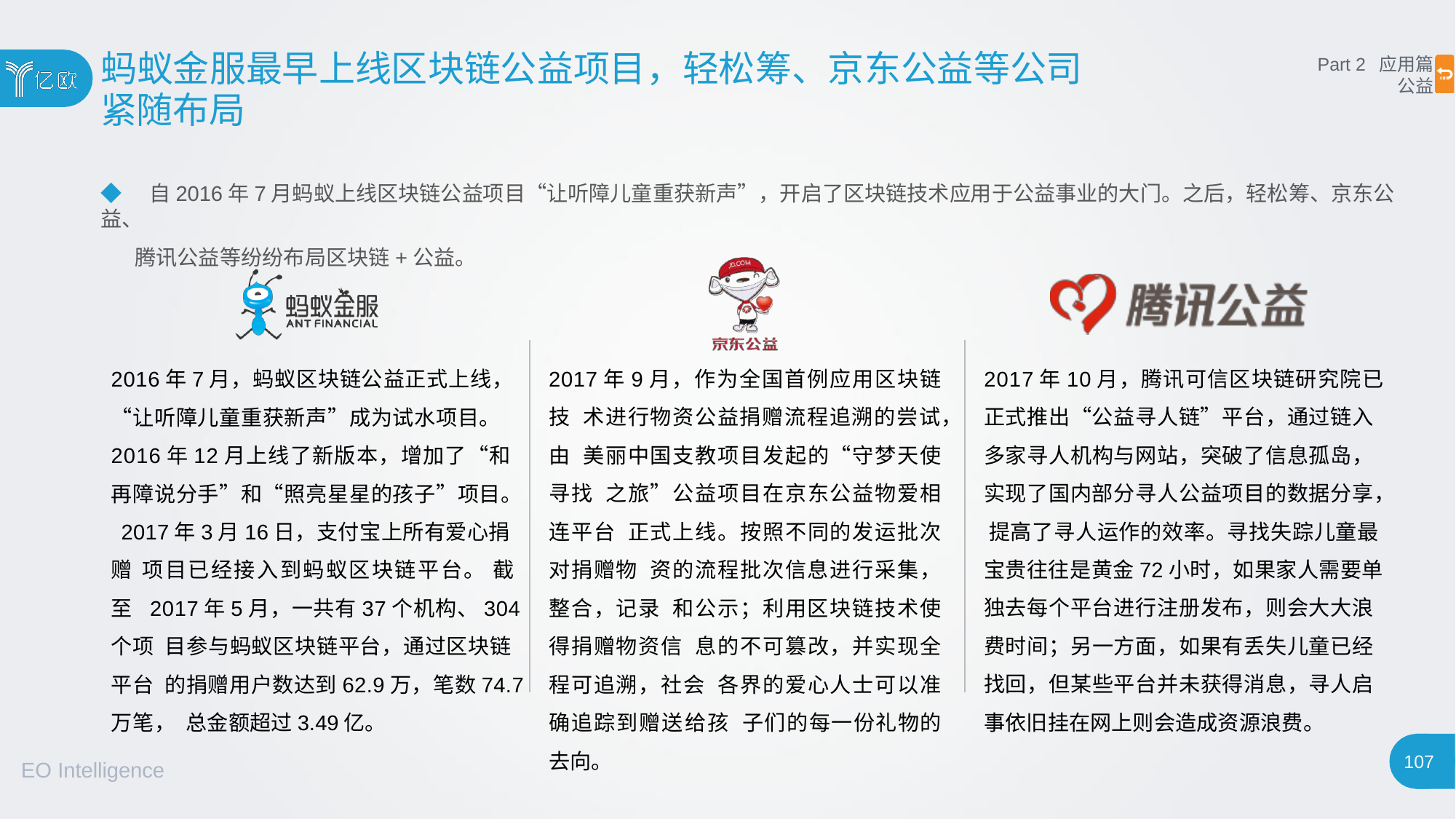

# 蚂蚁金服最早上线区块链公益项目，轻松筹、京东公益等公司
紧随布局
Part 2 应用篇
公益

◆ 自2016年7月蚂蚁上线区块链公益项目“让听障儿童重获新声”，开启了区块链技术应用于公益事业的大门。之后，轻松筹、京东公益、
腾讯公益等纷纷布局区块链+公益。

2017年10月，腾讯可信区块链研究院已  正式推出“公益寻人链”平台，通过链入  多家寻人机构与网站，突破了信息孤岛，  实现了国内部分寻人公益项目的数据分享，  提高了寻人运作的效率。寻找失踪儿童最  宝贵往往是黄金72小时，如果家人需要单  独去每个平台进行注册发布，则会大大浪  费时间；另一方面，如果有丢失儿童已经  找回，但某些平台并未获得消息，寻人启  事依旧挂在网上则会造成资源浪费。
2017年9月，作为全国首例应用区块链技  术进行物资公益捐赠流程追溯的尝试，由  美丽中国支教项目发起的“守梦天使寻找  之旅”公益项目在京东公益物爱相连平台  正式上线。按照不同的发运批次对捐赠物  资的流程批次信息进行采集，整合，记录  和公示；利用区块链技术使得捐赠物资信  息的不可篡改，并实现全程可追溯，社会  各界的爱心人士可以准确追踪到赠送给孩  子们的每一份礼物的去向。
2016年7月，蚂蚁区块链公益正式上线，  “让听障儿童重获新声”成为试水项目。  2016年12月上线了新版本，增加了“和  再障说分手”和“照亮星星的孩子”项目。  2017年3月16日，支付宝上所有爱心捐赠  项目已经接入到蚂蚁区块链平台。 截至  2017年5月，一共有37个机构、304个项  目参与蚂蚁区块链平台，通过区块链平台  的捐赠用户数达到62.9万，笔数74.7万笔，  总金额超过3.49亿。
107
EO Intelligence